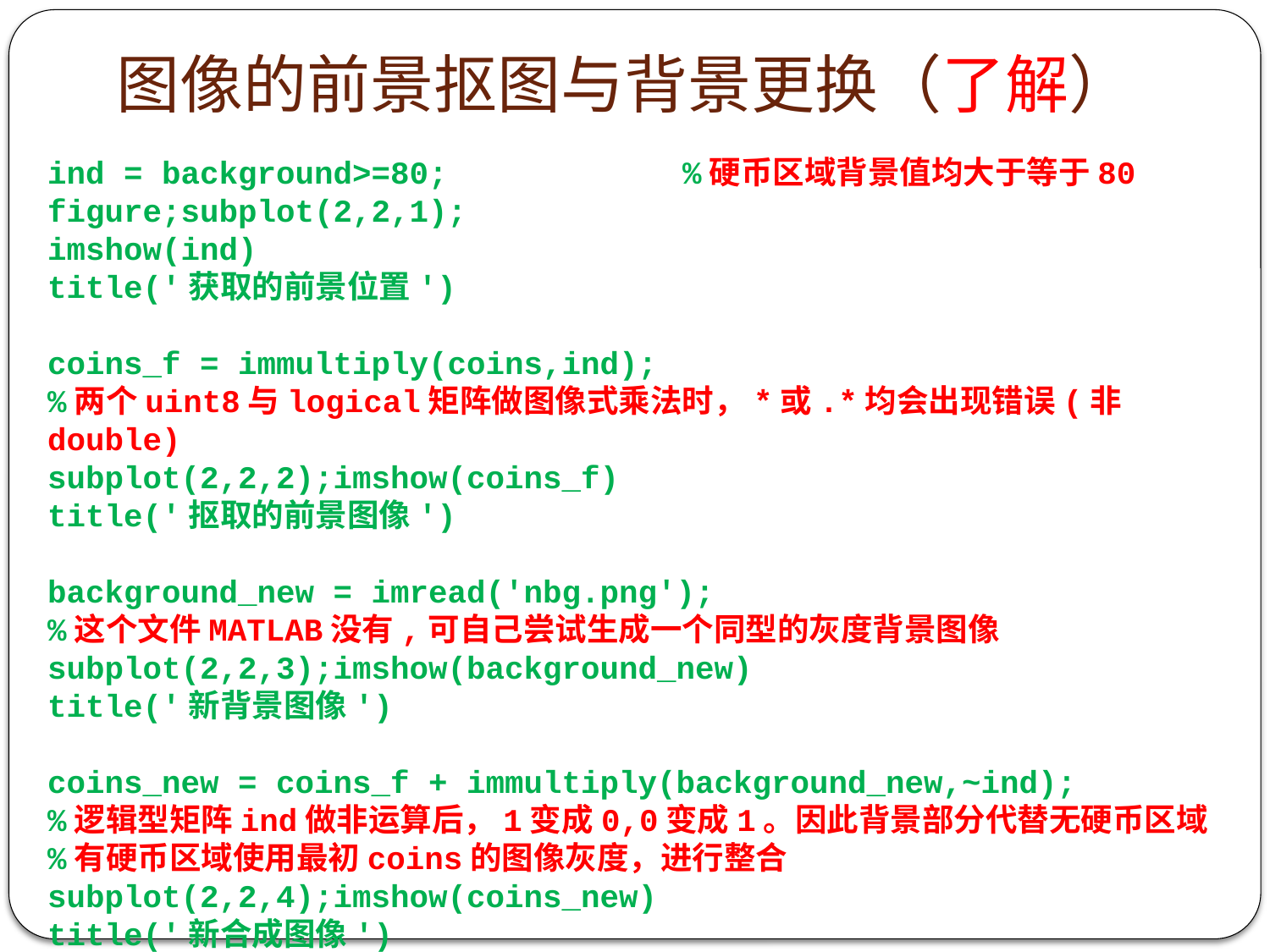

# 图像的前景抠图与背景更换（了解）
ind = background>=80;		%硬币区域背景值均大于等于80
figure;subplot(2,2,1);
imshow(ind)
title('获取的前景位置')

coins_f = immultiply(coins,ind);
%两个uint8与logical矩阵做图像式乘法时，*或.*均会出现错误(非double)
subplot(2,2,2);imshow(coins_f)
title('抠取的前景图像')

background_new = imread('nbg.png');
%这个文件MATLAB没有,可自己尝试生成一个同型的灰度背景图像
subplot(2,2,3);imshow(background_new)
title('新背景图像')

coins_new = coins_f + immultiply(background_new,~ind);
%逻辑型矩阵ind做非运算后，1变成0,0变成1。因此背景部分代替无硬币区域
%有硬币区域使用最初coins的图像灰度，进行整合
subplot(2,2,4);imshow(coins_new)
title('新合成图像')